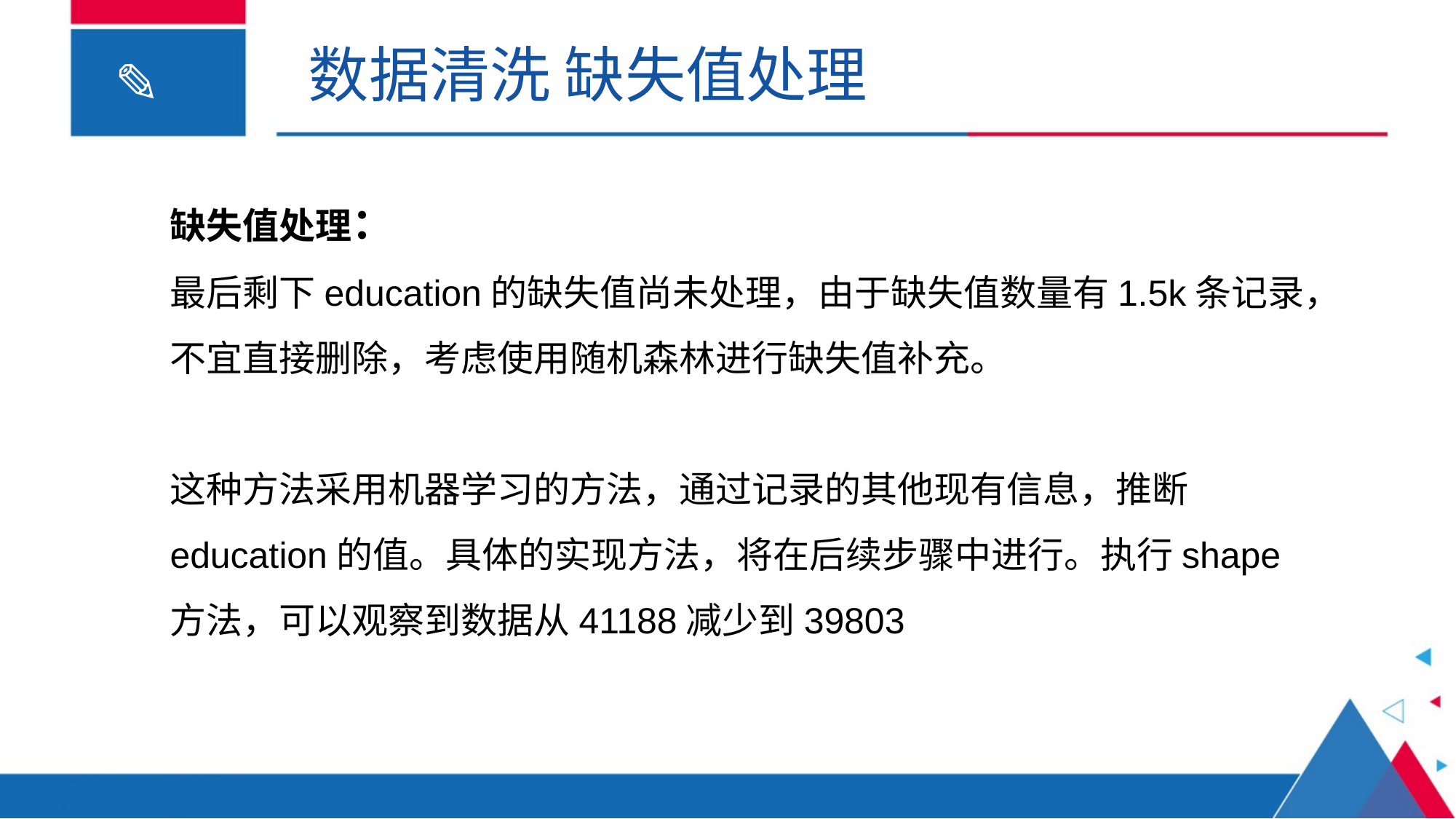

数据清洗 缺失值处理
缺失值处理：
最后剩下education的缺失值尚未处理，由于缺失值数量有1.5k条记录，不宜直接删除，考虑使用随机森林进行缺失值补充。

这种方法采用机器学习的方法，通过记录的其他现有信息，推断education的值。具体的实现方法，将在后续步骤中进行。执行shape方法，可以观察到数据从41188减少到39803